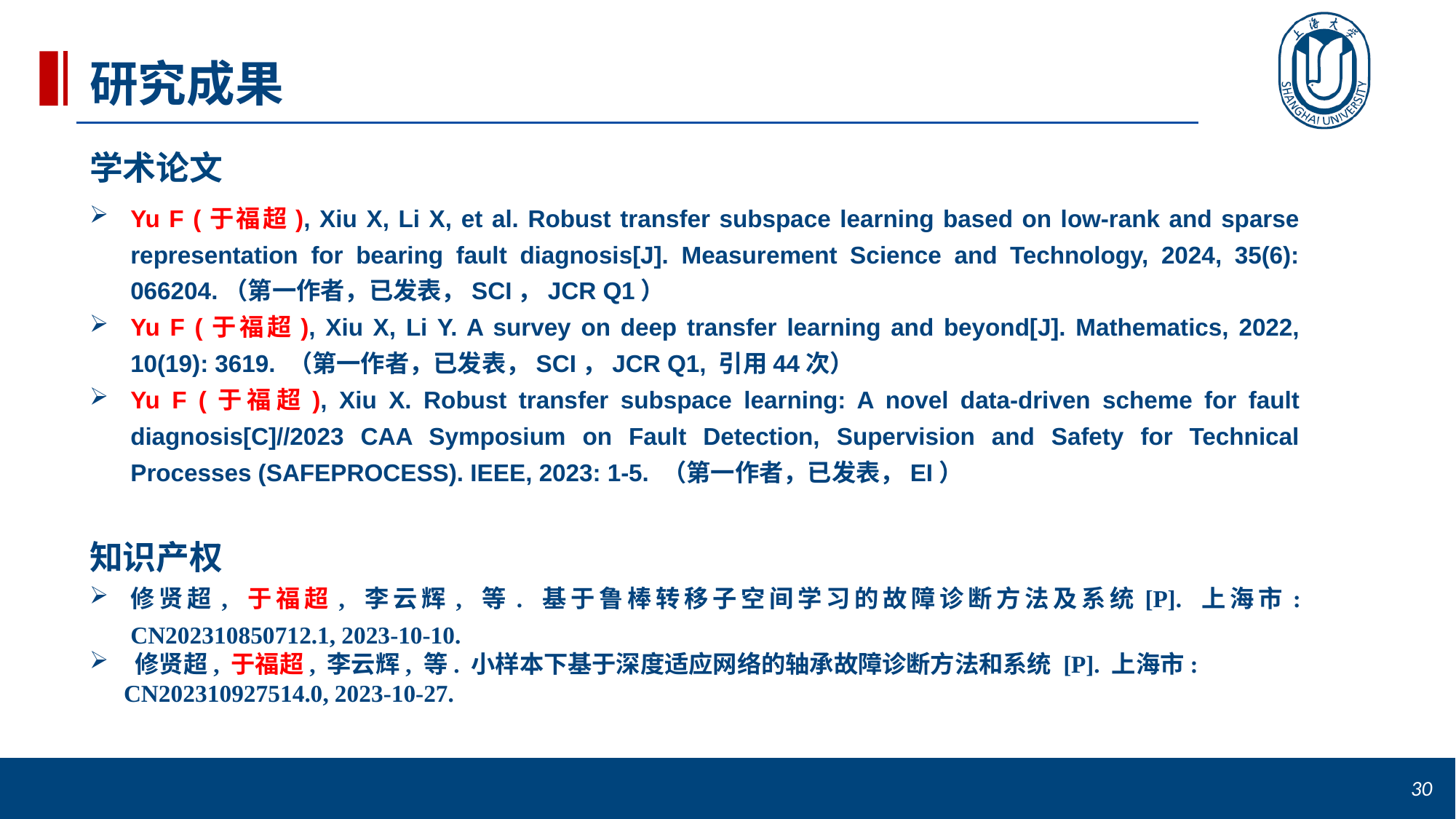

研究成果
学术论文
Yu F (于福超), Xiu X, Li X, et al. Robust transfer subspace learning based on low-rank and sparse representation for bearing fault diagnosis[J]. Measurement Science and Technology, 2024, 35(6): 066204.（第一作者，已发表，SCI，JCR Q1）
Yu F (于福超), Xiu X, Li Y. A survey on deep transfer learning and beyond[J]. Mathematics, 2022, 10(19): 3619. （第一作者，已发表，SCI，JCR Q1, 引用44次）
Yu F (于福超), Xiu X. Robust transfer subspace learning: A novel data-driven scheme for fault diagnosis[C]//2023 CAA Symposium on Fault Detection, Supervision and Safety for Technical Processes (SAFEPROCESS). IEEE, 2023: 1-5. （第一作者，已发表，EI）
知识产权
修贤超, 于福超, 李云辉, 等. 基于鲁棒转移子空间学习的故障诊断方法及系统[P]. 上海市: CN202310850712.1, 2023-10-10.
 修贤超, 于福超, 李云辉, 等. 小样本下基于深度适应网络的轴承故障诊断方法和系统 [P]. 上海市: CN202310927514.0, 2023-10-27.
30